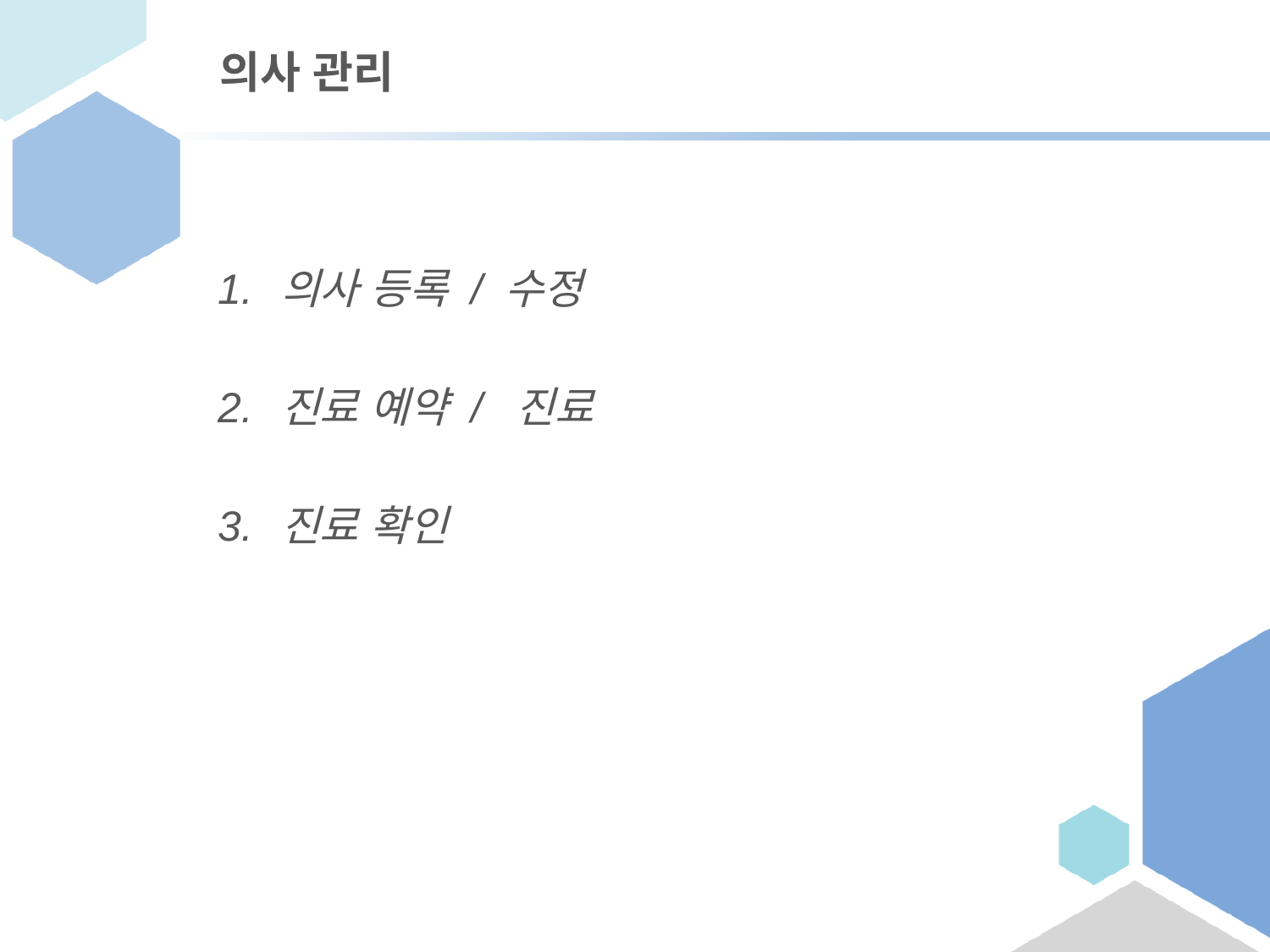

# 의사 관리

의사 등록 / 수정

진료 예약 /  진료

진료 확인